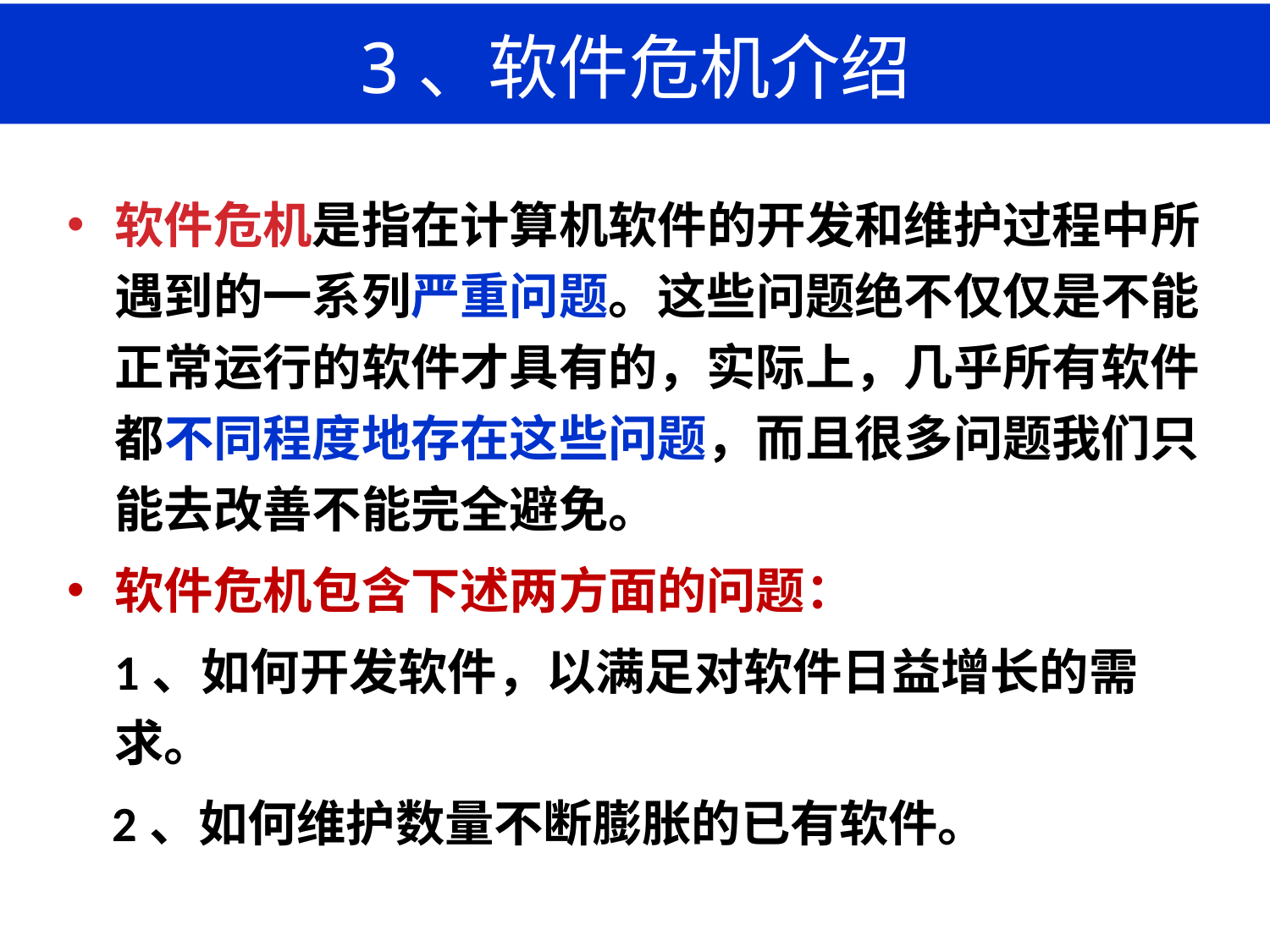

# 3、软件危机介绍
软件危机是指在计算机软件的开发和维护过程中所遇到的一系列严重问题。这些问题绝不仅仅是不能正常运行的软件才具有的，实际上，几乎所有软件都不同程度地存在这些问题，而且很多问题我们只能去改善不能完全避免。
软件危机包含下述两方面的问题：
	1、如何开发软件，以满足对软件日益增长的需求。
    2、如何维护数量不断膨胀的已有软件。